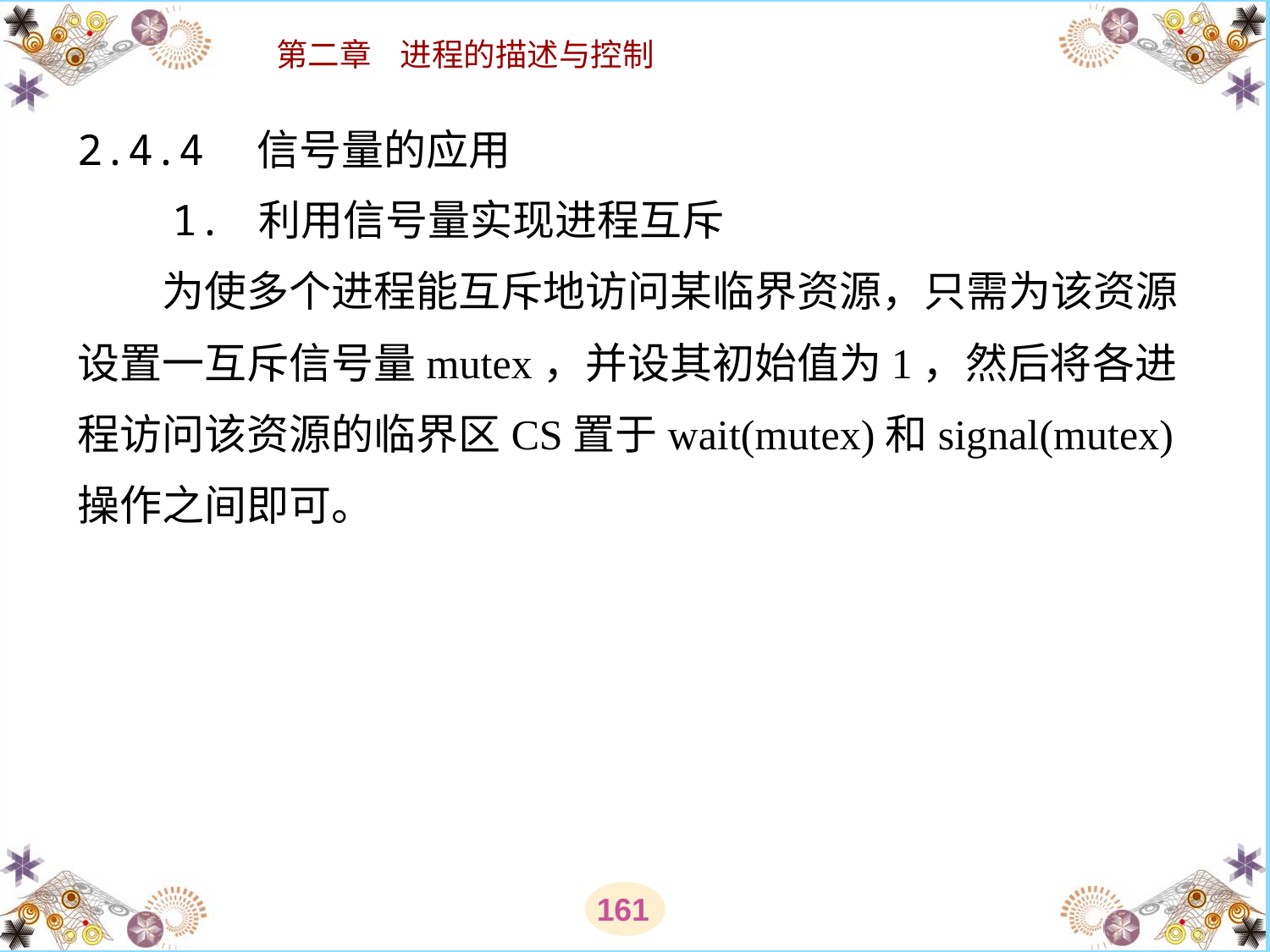

# 2.4.4　信号量的应用 　　1. 利用信号量实现进程互斥 　　为使多个进程能互斥地访问某临界资源，只需为该资源设置一互斥信号量mutex，并设其初始值为1，然后将各进程访问该资源的临界区CS置于wait(mutex)和signal(mutex)操作之间即可。